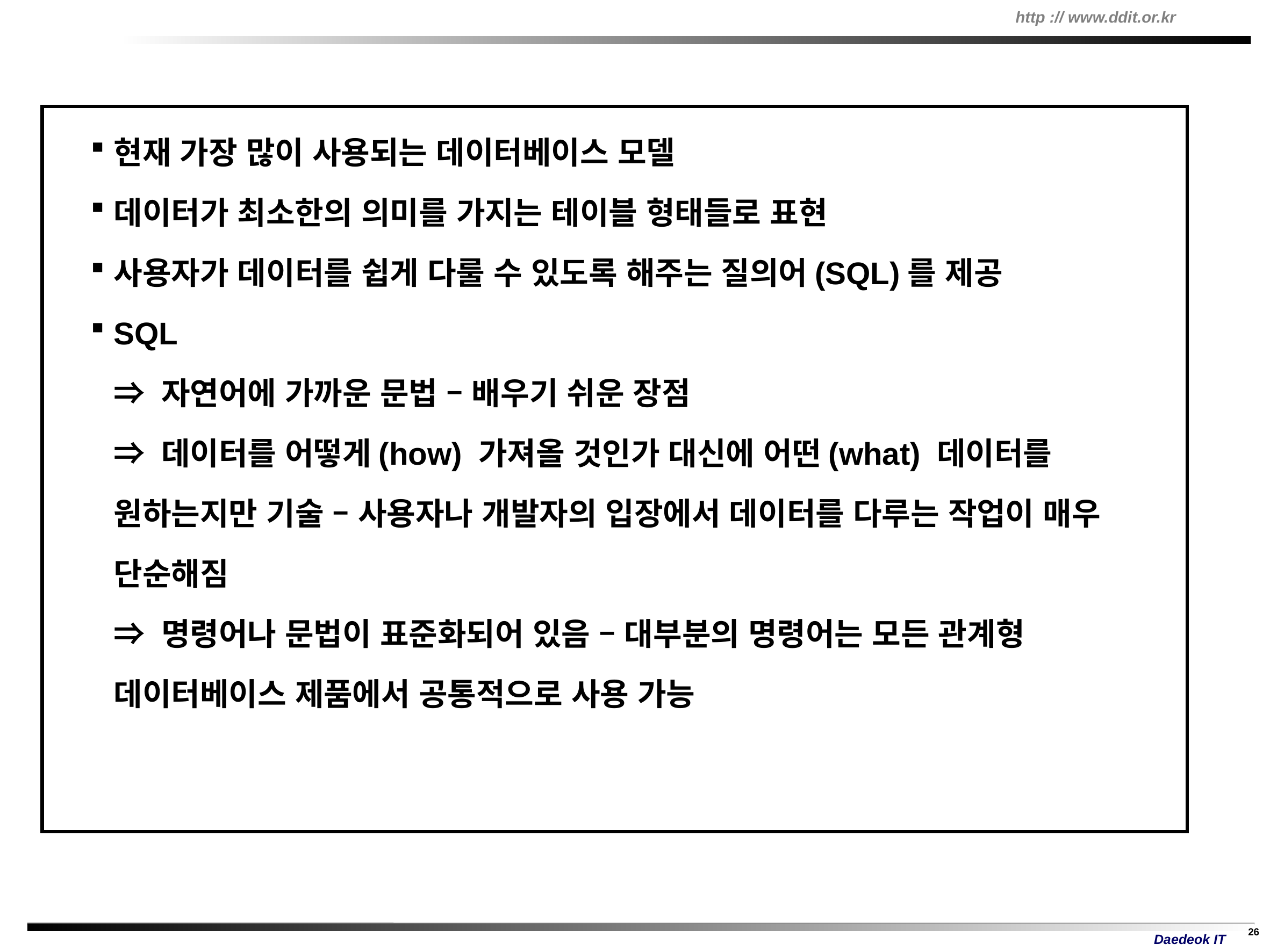

3. 관계형 데이터베이스 모델
현재 가장 많이 사용되는 데이터베이스 모델
데이터가 최소한의 의미를 가지는 테이블 형태들로 표현
사용자가 데이터를 쉽게 다룰 수 있도록 해주는 질의어(SQL)를 제공
SQL
	⇒ 자연어에 가까운 문법 – 배우기 쉬운 장점
	⇒ 데이터를 어떻게(how) 가져올 것인가 대신에 어떤(what) 데이터를 원하는지만 기술 – 사용자나 개발자의 입장에서 데이터를 다루는 작업이 매우 단순해짐
	⇒ 명령어나 문법이 표준화되어 있음 – 대부분의 명령어는 모든 관계형 데이터베이스 제품에서 공통적으로 사용 가능